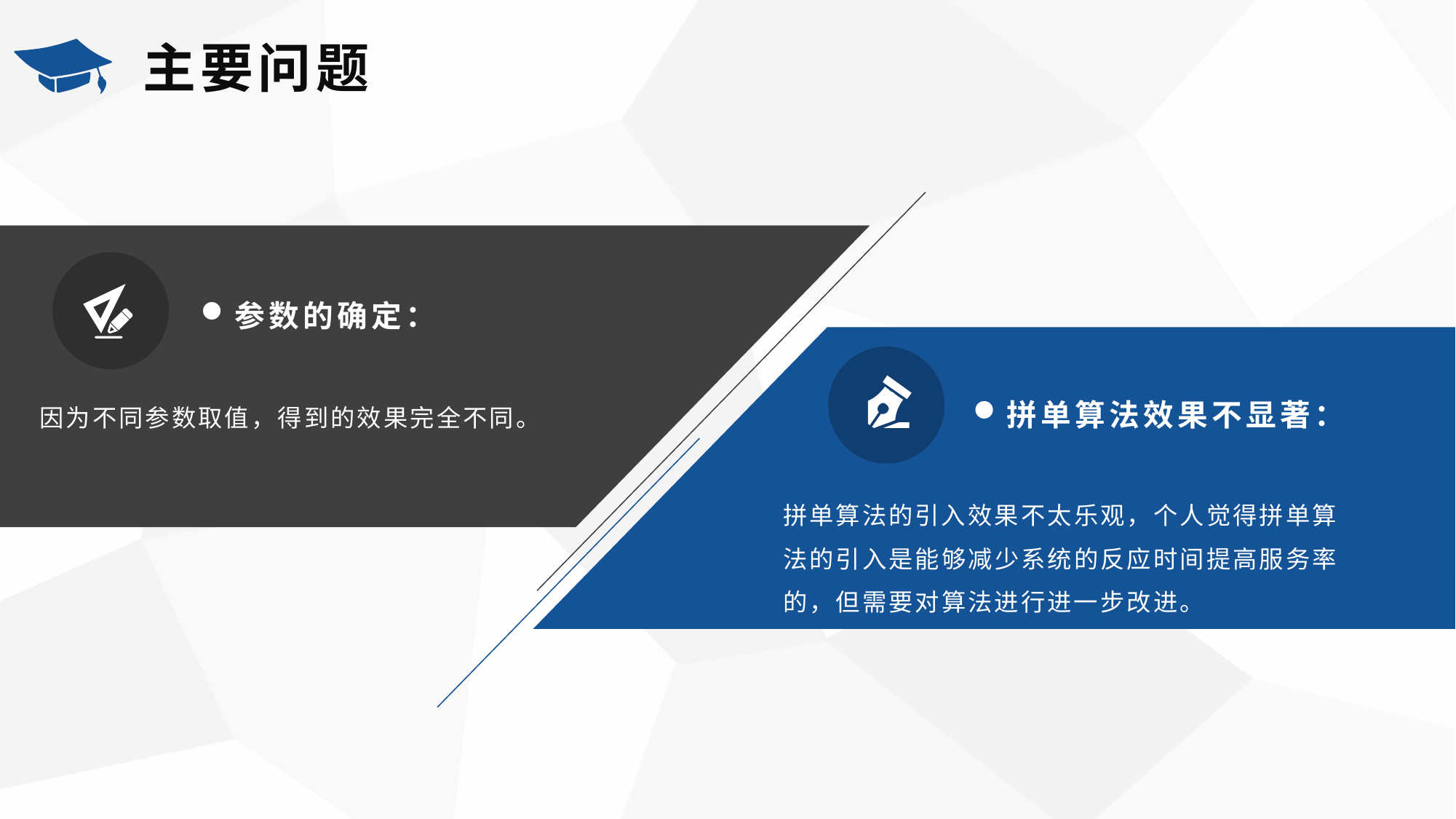

主要问题

参数的确定：

因为不同参数取值，得到的效果完全不同。
拼单算法效果不显著：
拼单算法的引入效果不太乐观，个人觉得拼单算法的引入是能够减少系统的反应时间提高服务率的，但需要对算法进行进一步改进。